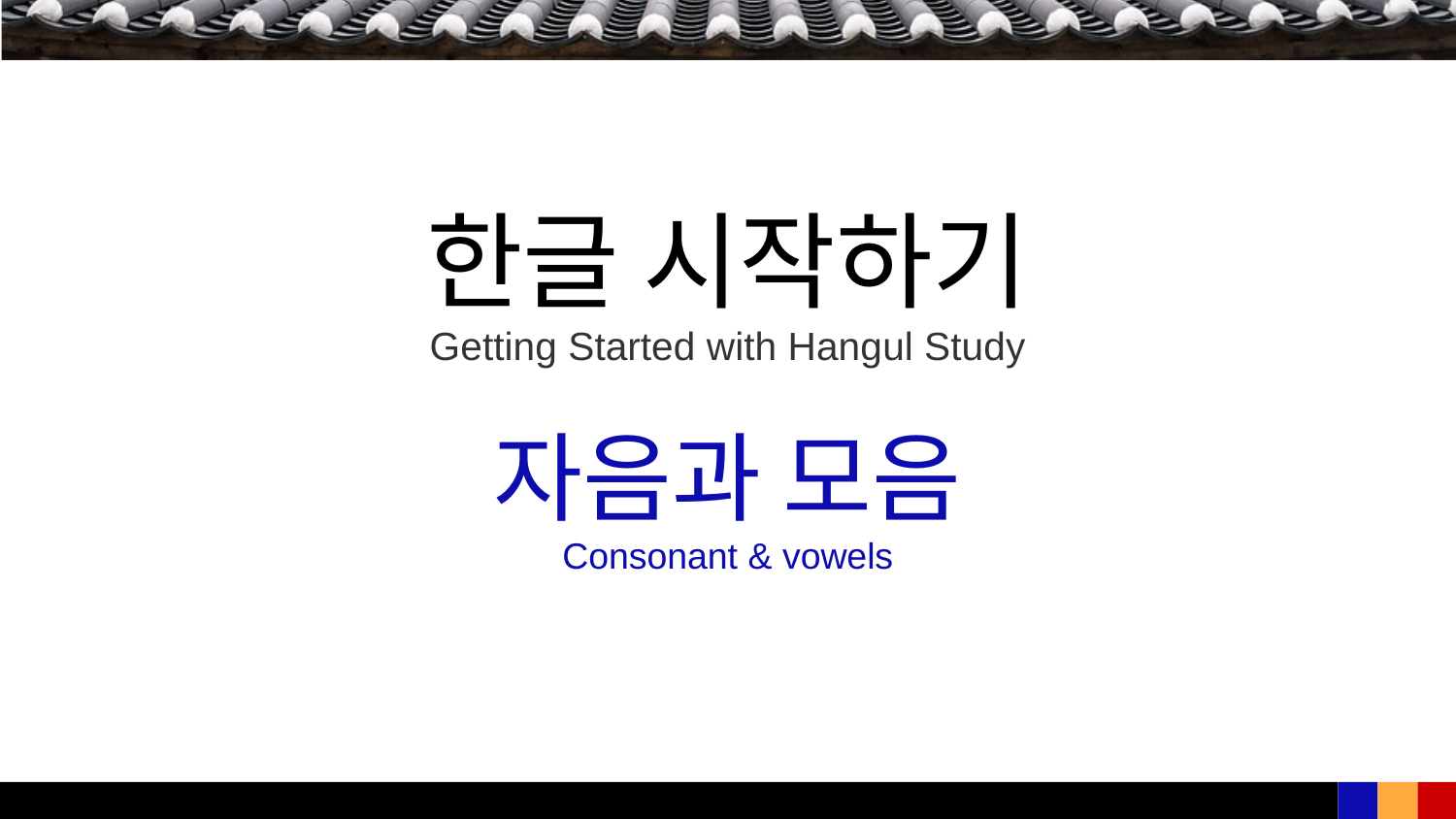

# 한글 시작하기
Getting Started with Hangul Study
자음과 모음
Consonant & vowels